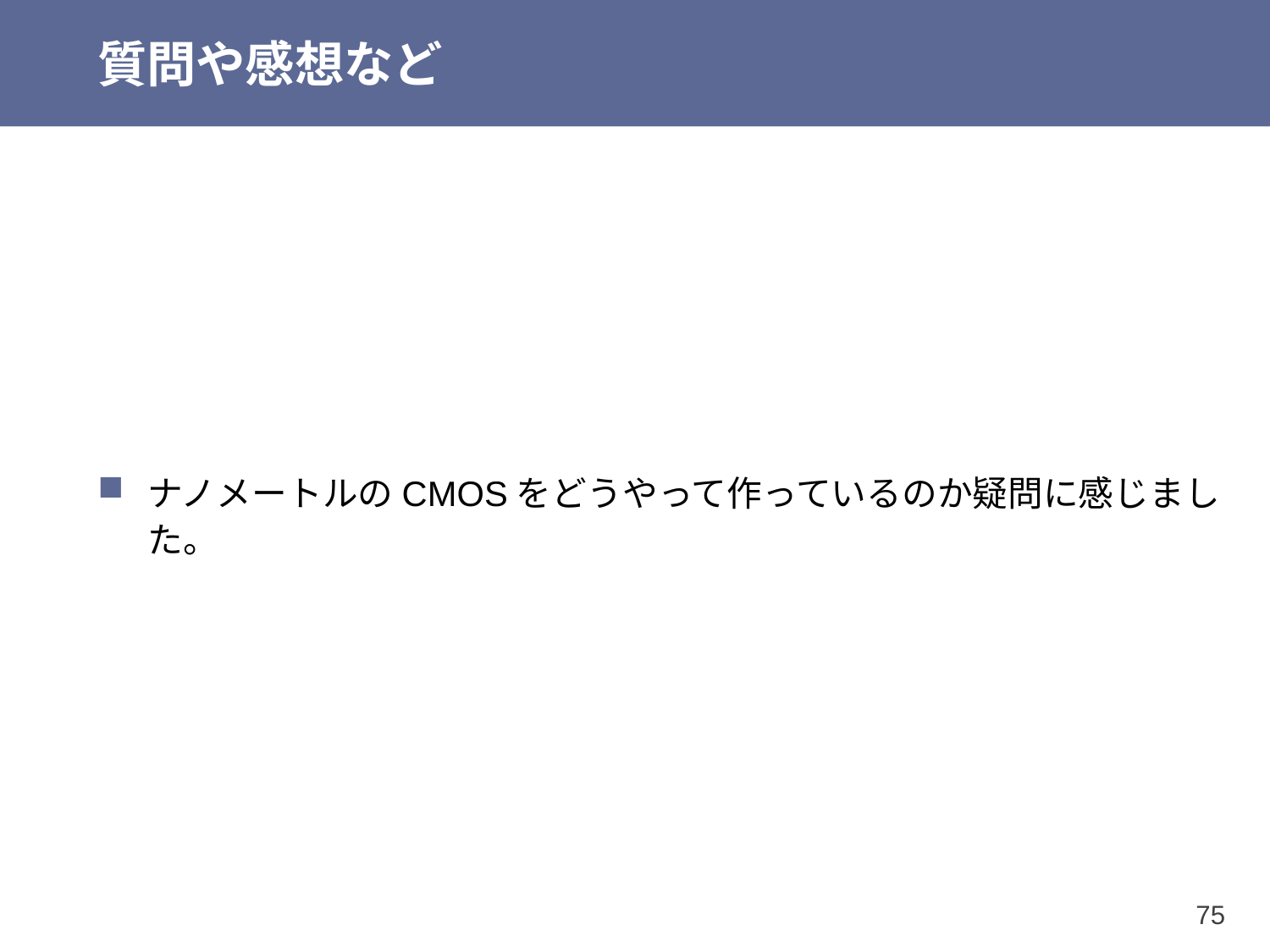

# 質問や感想など
ナノメートルのCMOSをどうやって作っているのか疑問に感じました。